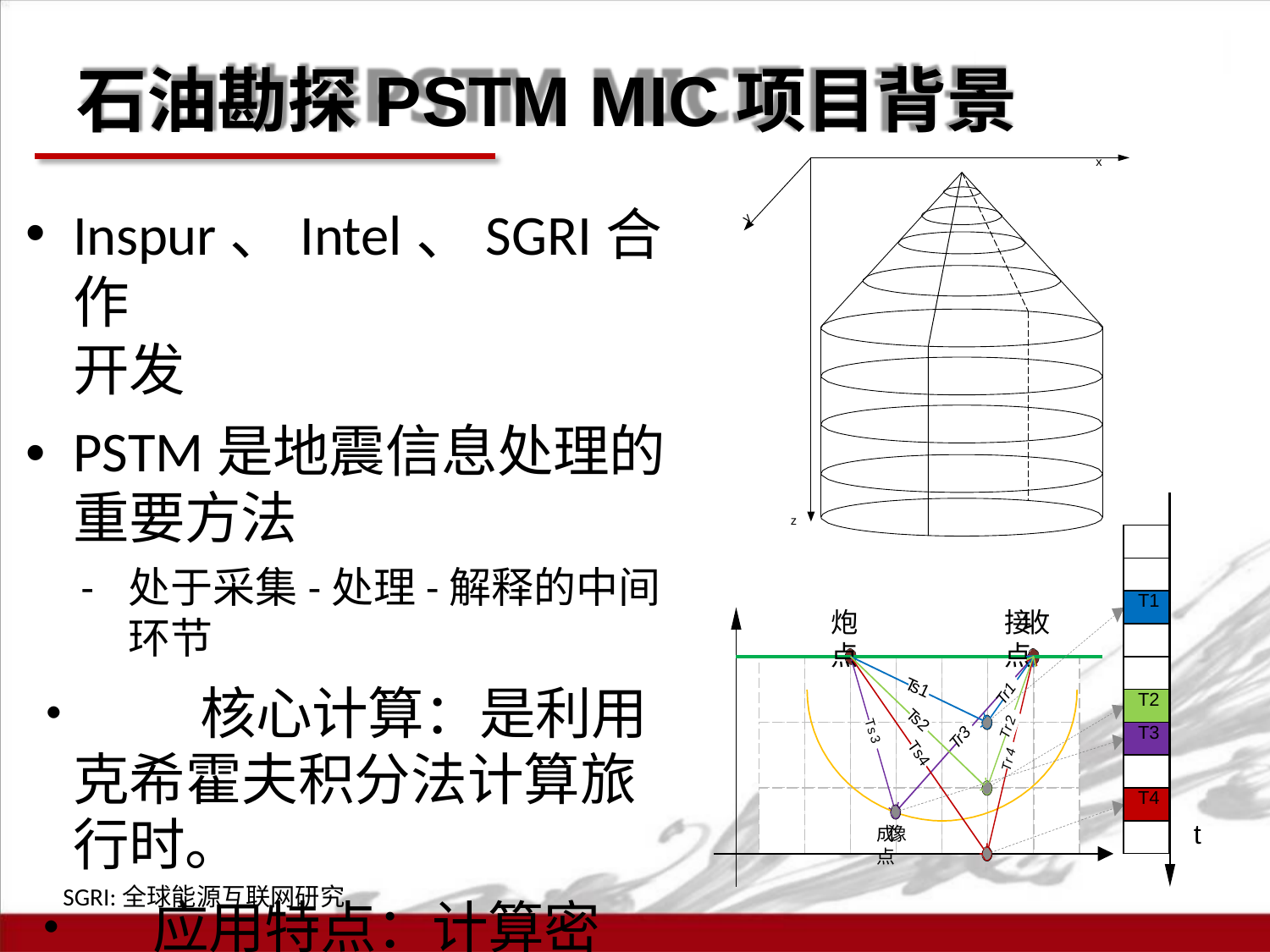

# 石油勘探PSTM MIC项目背景
x

Inspur、Intel、SGRI合作
开发
•	PSTM是地震信息处理的重要方法
-	处于采集-处理-解释的中间环节
•	核心计算：是利用克希霍夫积分法计算旅行时。
•	应用特点：计算密集

y

|  |
| --- |
|  |
|  |
| T1 |
|  |
|  |
| T2 |
| T3 |
|  |
| T4 |
|  |

z

炮点
接收点

Ts1
Tr1

Ts2

Tr2

Tr3
Ts3

Ts4
Tr4

t

成像点

SGRI:全球能源互联网研究